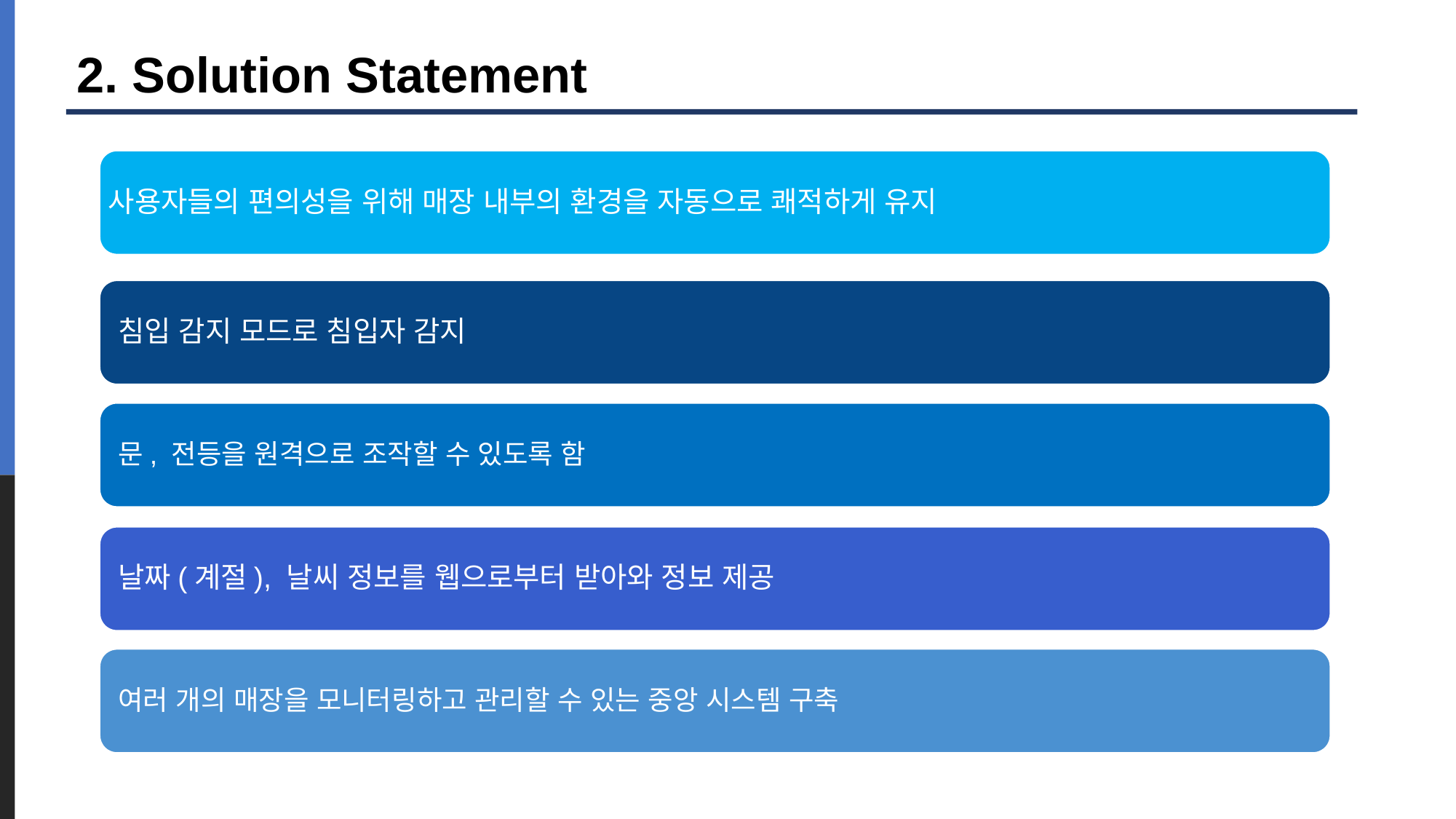

# 2. Solution Statement

사용자들의 편의성을 위해 매장 내부의 환경을 자동으로 쾌적하게 유지

침입 감지 모드로 침입자 감지

문, 전등을 원격으로 조작할 수 있도록 함

날짜(계절), 날씨 정보를 웹으로부터 받아와 정보 제공

여러 개의 매장을 모니터링하고 관리할 수 있는 중앙 시스템 구축